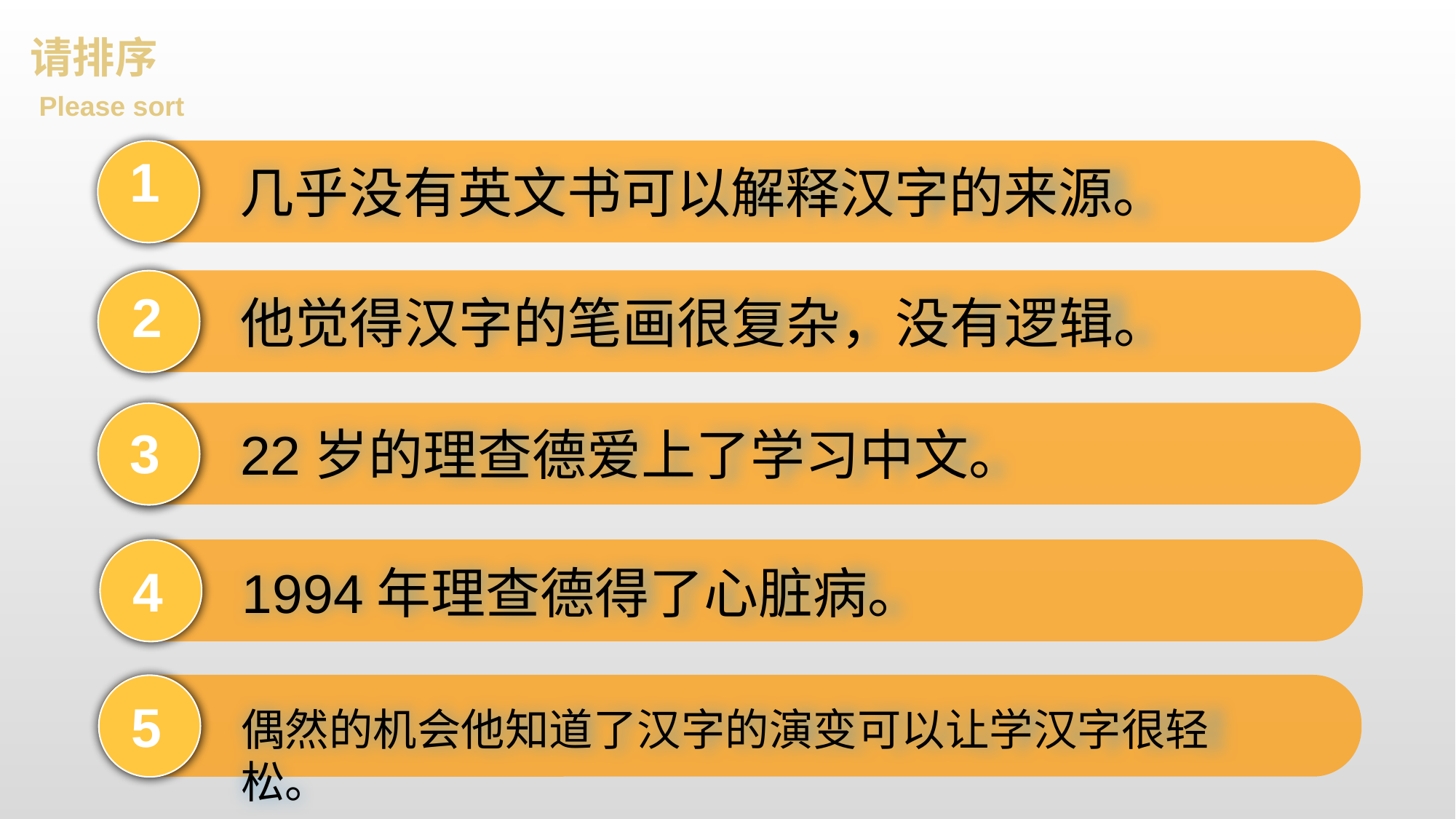

请排序
Please sort

1
几乎没有英文书可以解释汉字的来源。

2
他觉得汉字的笔画很复杂，没有逻辑。

3
22岁的理查德爱上了学习中文。

4
1994年理查德得了心脏病。

5
偶然的机会他知道了汉字的演变可以让学汉字很轻松。